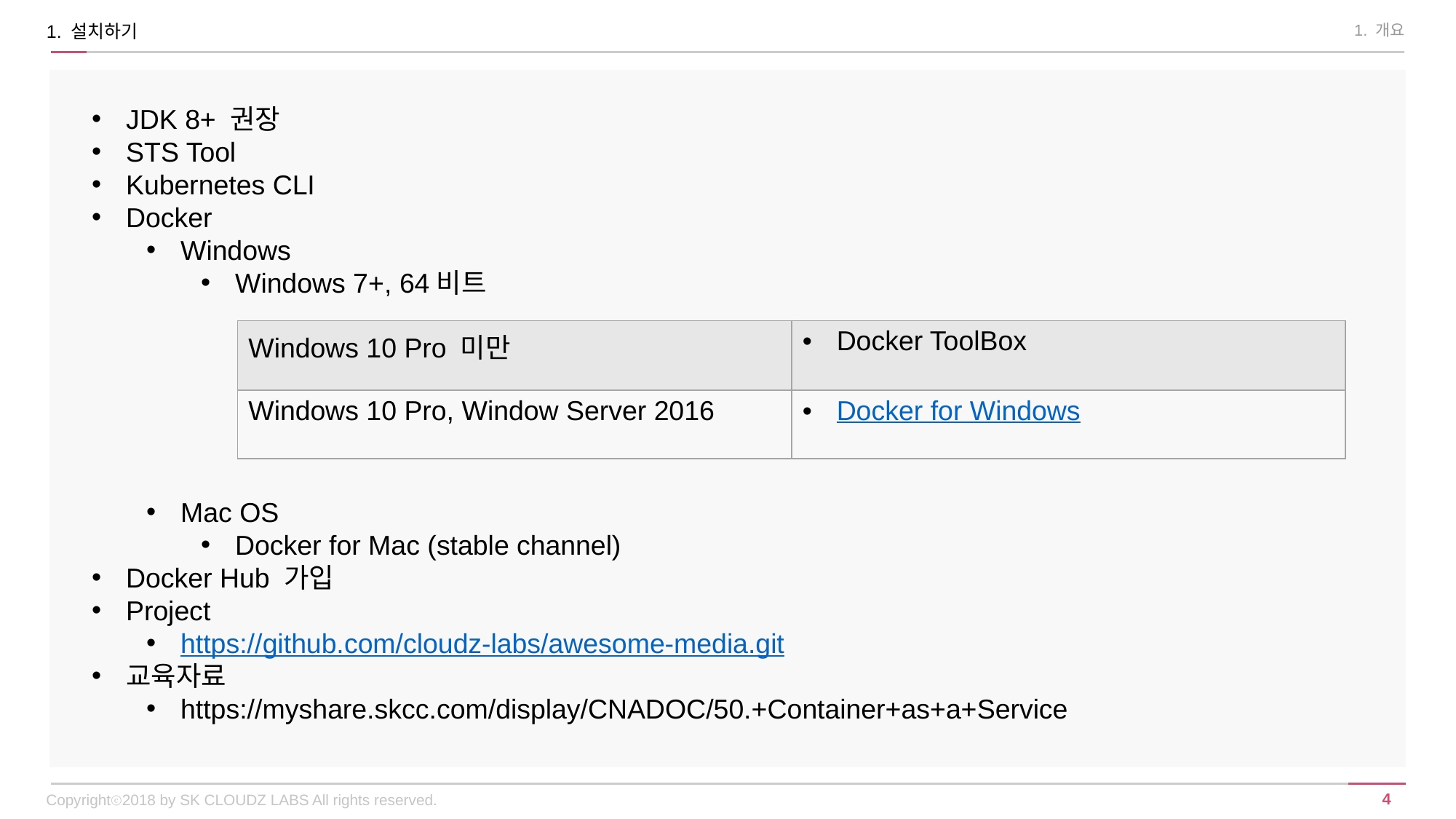

1. 설치하기
1. 개요
JDK 8+ 권장
STS Tool
Kubernetes CLI
Docker
Windows
Windows 7+, 64비트

Mac OS
Docker for Mac (stable channel)
Docker Hub 가입
Project
https://github.com/cloudz-labs/awesome-media.git
교육자료
https://myshare.skcc.com/display/CNADOC/50.+Container+as+a+Service

| Windows 10 Pro 미만 | Docker ToolBox |
| --- | --- |
| Windows 10 Pro, Window Server 2016 | Docker for Windows |
Copyrightⓒ2018 by SK CLOUDZ LABS All rights reserved.